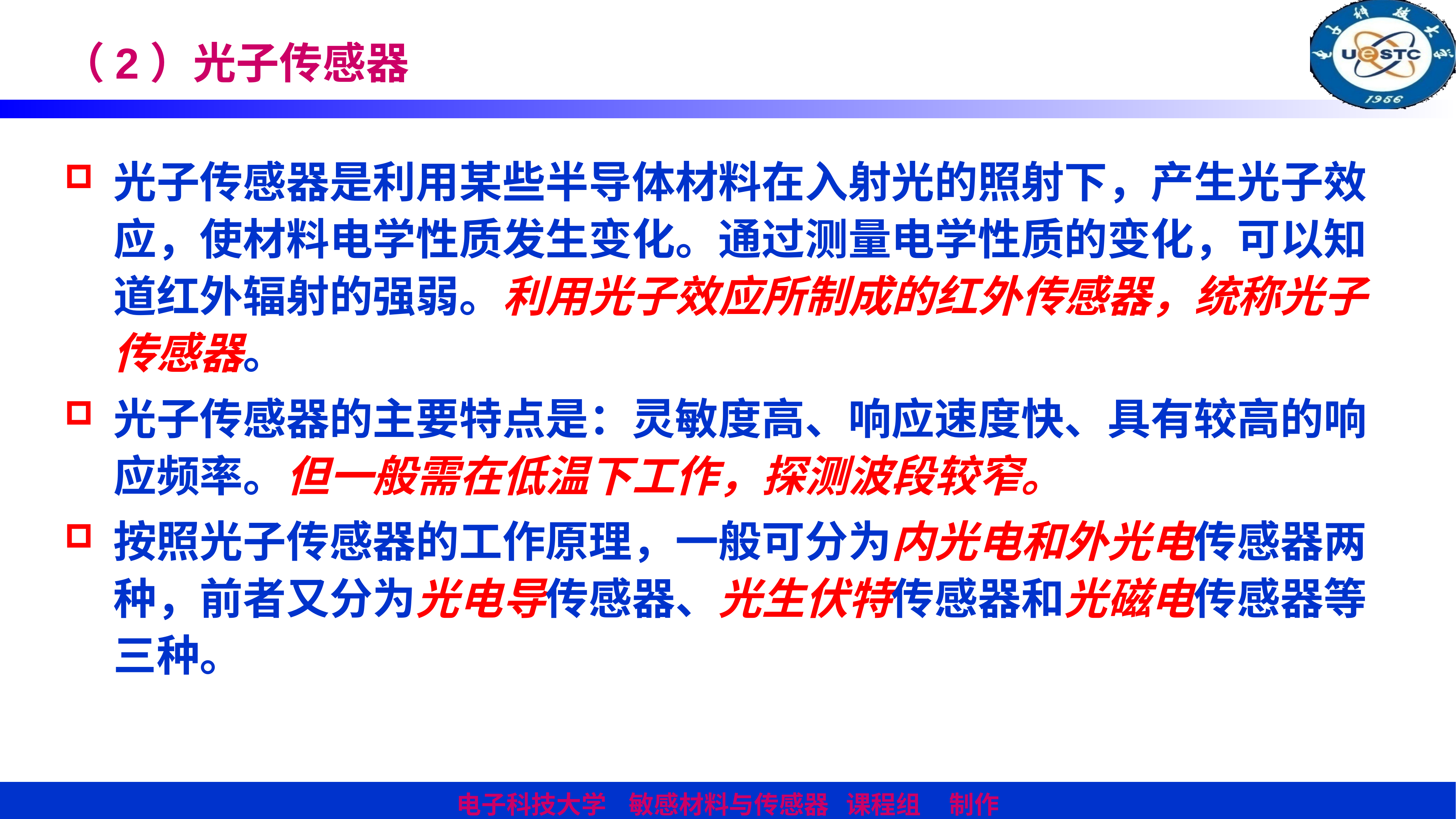

（2）光子传感器
光子传感器是利用某些半导体材料在入射光的照射下，产生光子效应，使材料电学性质发生变化。通过测量电学性质的变化，可以知道红外辐射的强弱。利用光子效应所制成的红外传感器，统称光子传感器。
光子传感器的主要特点是：灵敏度高、响应速度快、具有较高的响应频率。但一般需在低温下工作，探测波段较窄。
按照光子传感器的工作原理，一般可分为内光电和外光电传感器两种，前者又分为光电导传感器、光生伏特传感器和光磁电传感器等三种。